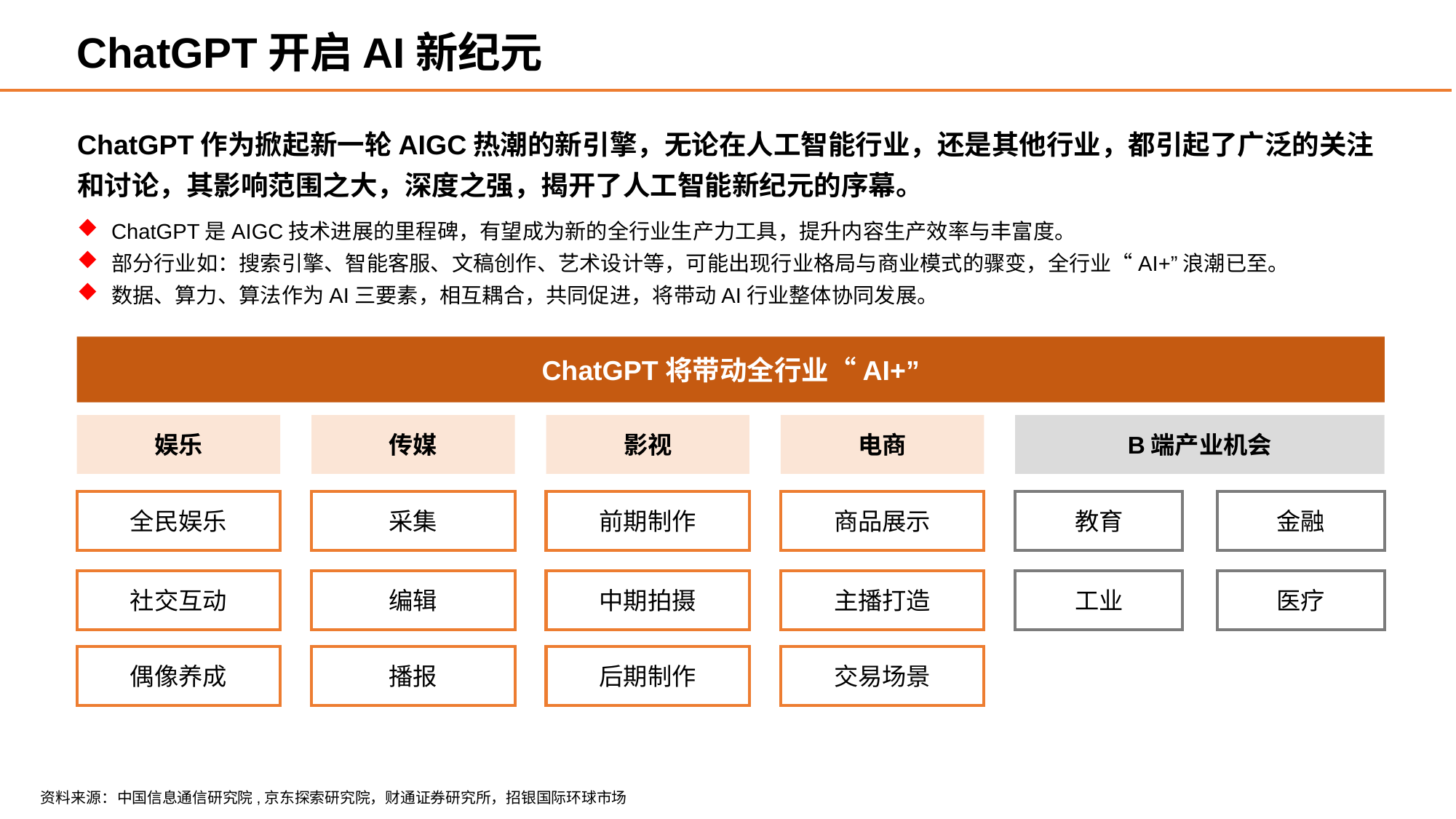

ChatGPT开启AI新纪元

ChatGPT作为掀起新一轮AIGC热潮的新引擎，无论在人工智能行业，还是其他行业，都引起了广泛的关注和讨论，其影响范围之大，深度之强，揭开了人工智能新纪元的序幕。
ChatGPT是AIGC技术进展的里程碑，有望成为新的全行业生产力工具，提升内容生产效率与丰富度。
部分行业如：搜索引擎、智能客服、文稿创作、艺术设计等，可能出现行业格局与商业模式的骤变，全行业“AI+”浪潮已至。
数据、算力、算法作为AI三要素，相互耦合，共同促进，将带动AI行业整体协同发展。
ChatGPT将带动全行业“AI+”
娱乐
传媒
影视
电商
B端产业机会
全民娱乐
采集
前期制作
商品展示
教育
金融
社交互动
编辑
中期拍摄
主播打造
工业
医疗
偶像养成
播报
后期制作
交易场景

资料来源：中国信息通信研究院,京东探索研究院，财通证券研究所，招银国际环球市场